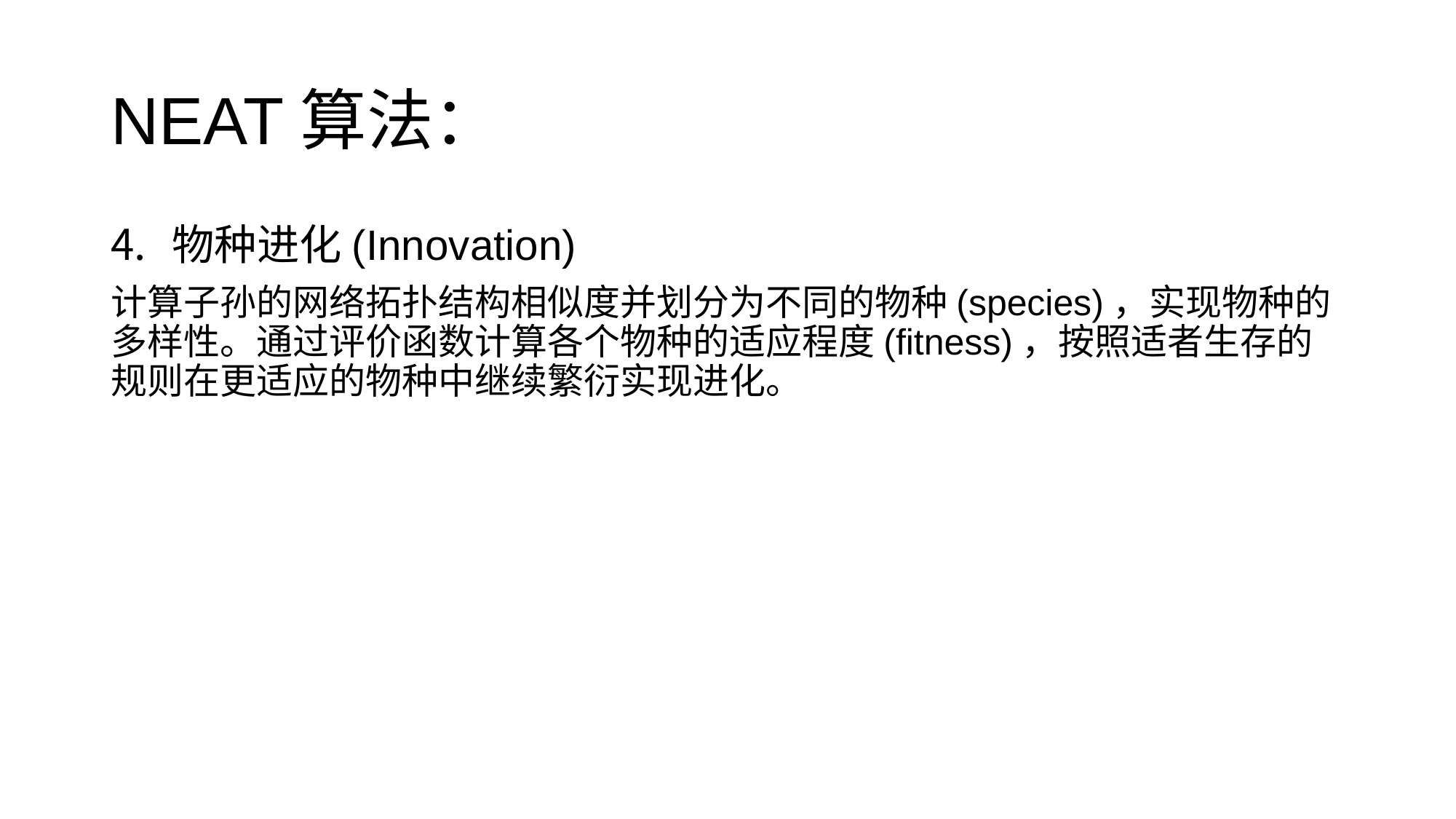

# NEAT算法：
物种进化(Innovation)
计算子孙的网络拓扑结构相似度并划分为不同的物种(species)，实现物种的多样性。通过评价函数计算各个物种的适应程度(fitness)，按照适者生存的规则在更适应的物种中继续繁衍实现进化。